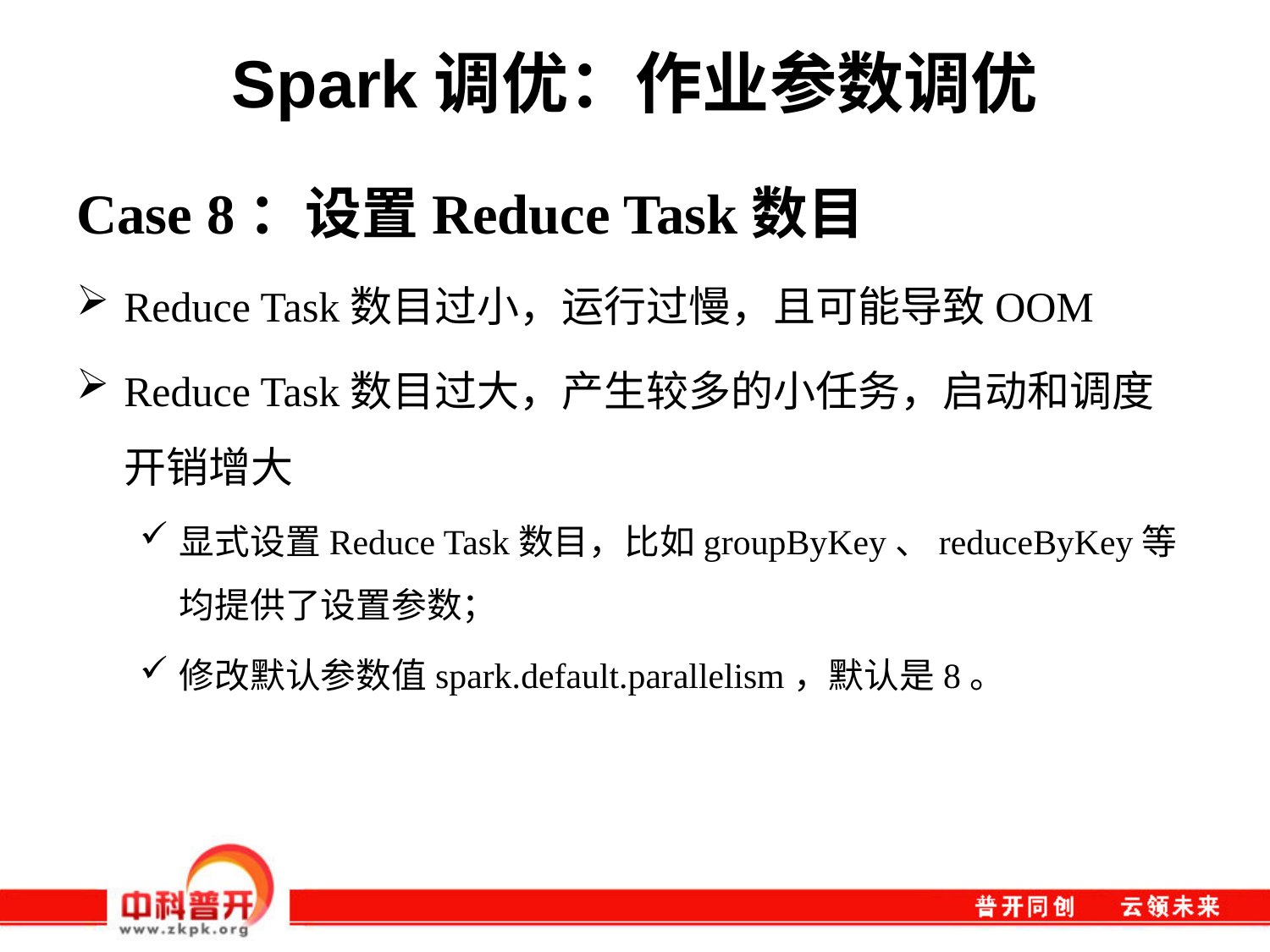

# Spark调优：作业参数调优
Case 8：设置Reduce Task数目
Reduce Task数目过小，运行过慢，且可能导致OOM
Reduce Task数目过大，产生较多的小任务，启动和调度开销增大
显式设置Reduce Task数目，比如groupByKey、reduceByKey等均提供了设置参数；
修改默认参数值spark.default.parallelism，默认是8。